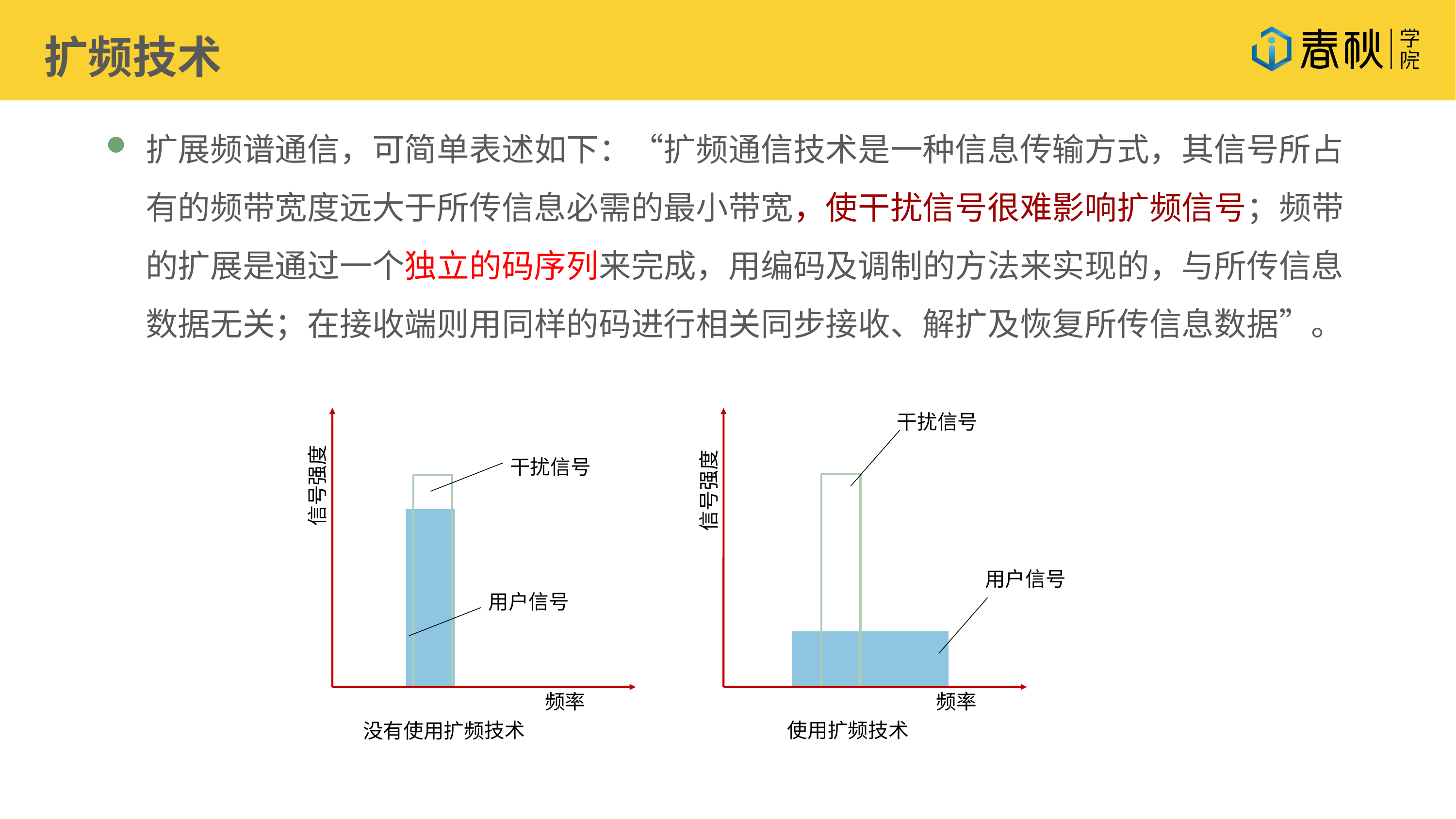

扩频技术
扩展频谱通信，可简单表述如下：“扩频通信技术是一种信息传输方式，其信号所占有的频带宽度远大于所传信息必需的最小带宽，使干扰信号很难影响扩频信号；频带的扩展是通过一个独立的码序列来完成，用编码及调制的方法来实现的，与所传信息数据无关；在接收端则用同样的码进行相关同步接收、解扩及恢复所传信息数据”。

干扰信号

信号强度
信号强度
干扰信号

用户信号

用户信号

频率
频率

使用扩频技术
没有使用扩频技术